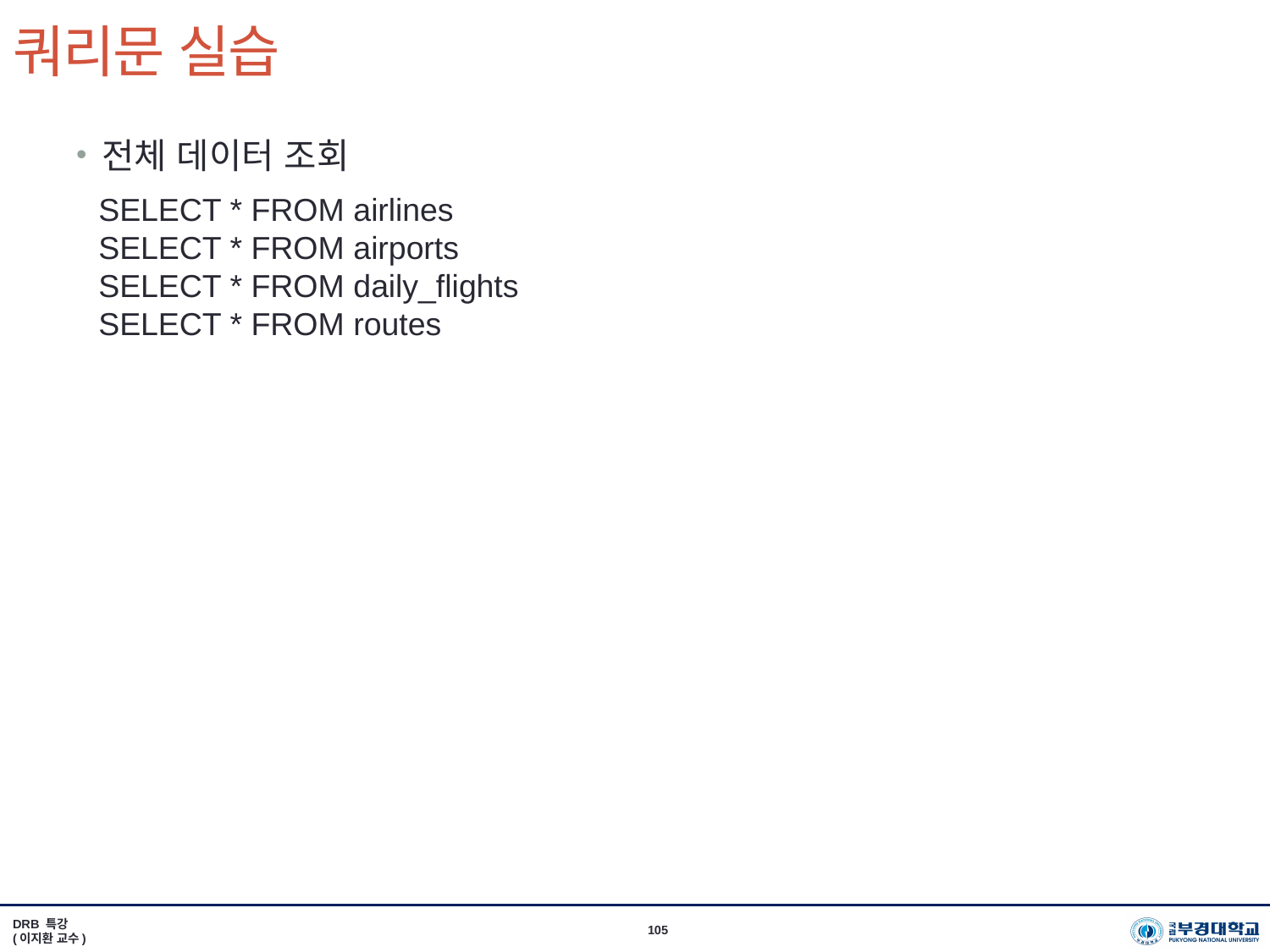

# 쿼리문 실습
전체 데이터 조회
SELECT * FROM airlines
SELECT * FROM airports
SELECT * FROM daily_flights
SELECT * FROM routes
DRB 특강
(이지환 교수)